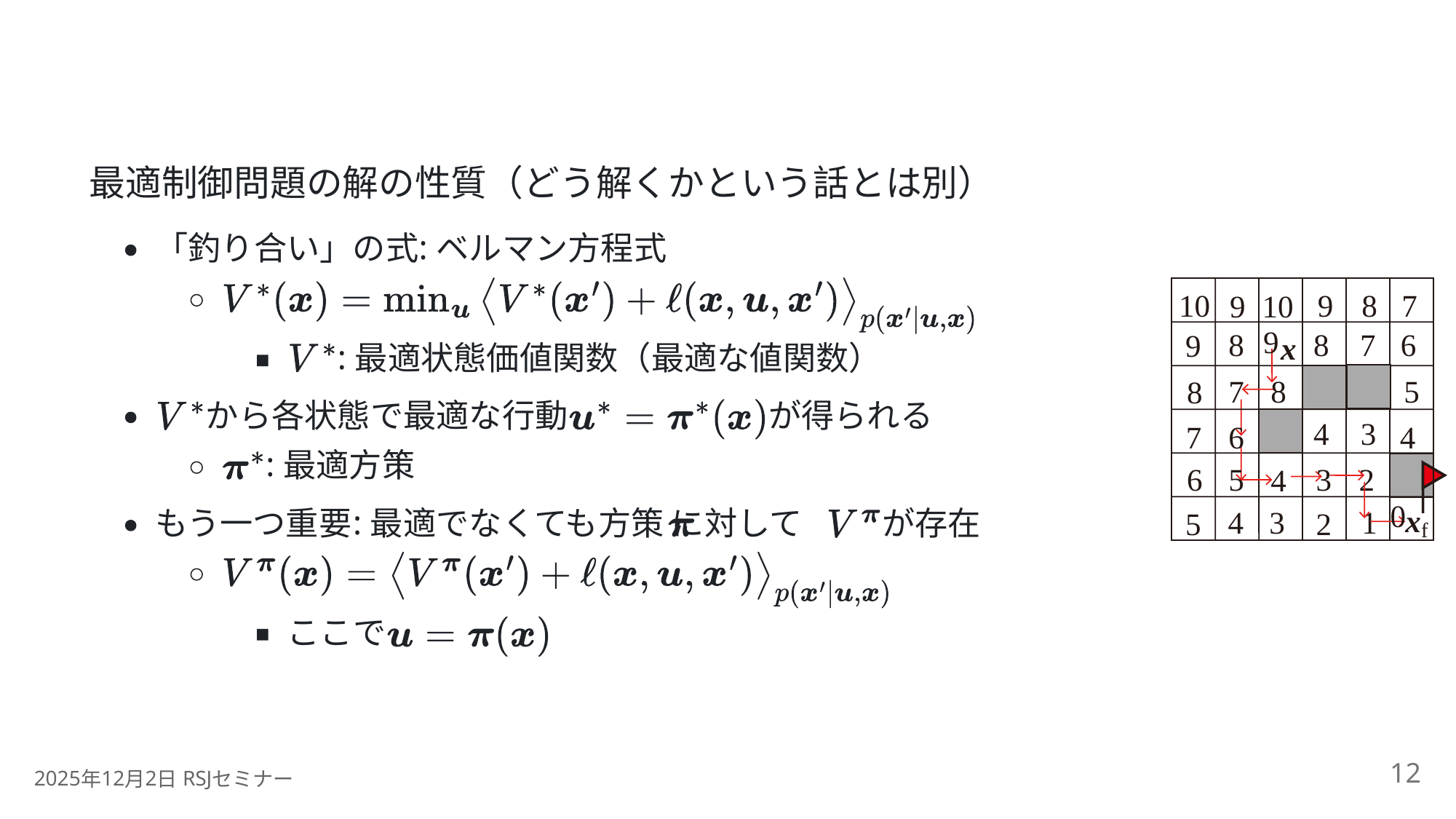

最適制御問題の解の性質（どう解くかという話とは別）
:
「釣り合い」の式
ベルマン方程式

10
8
7
9
9
10

9

8
7
6
8
9
x
:
最適状態価値関数（最適な値関数）

7
8
5
8

から各状態で最適な行動
が得られる

3
4

7
6
4

:

最適方策

6
5
3
2
4

0

x
:
3
1
もう一つ重要
最適でなくても方策 に対して
が存在
4
5
2

f

ここで

12
2025
12
2
 RSJ
年
月
日
セミナー